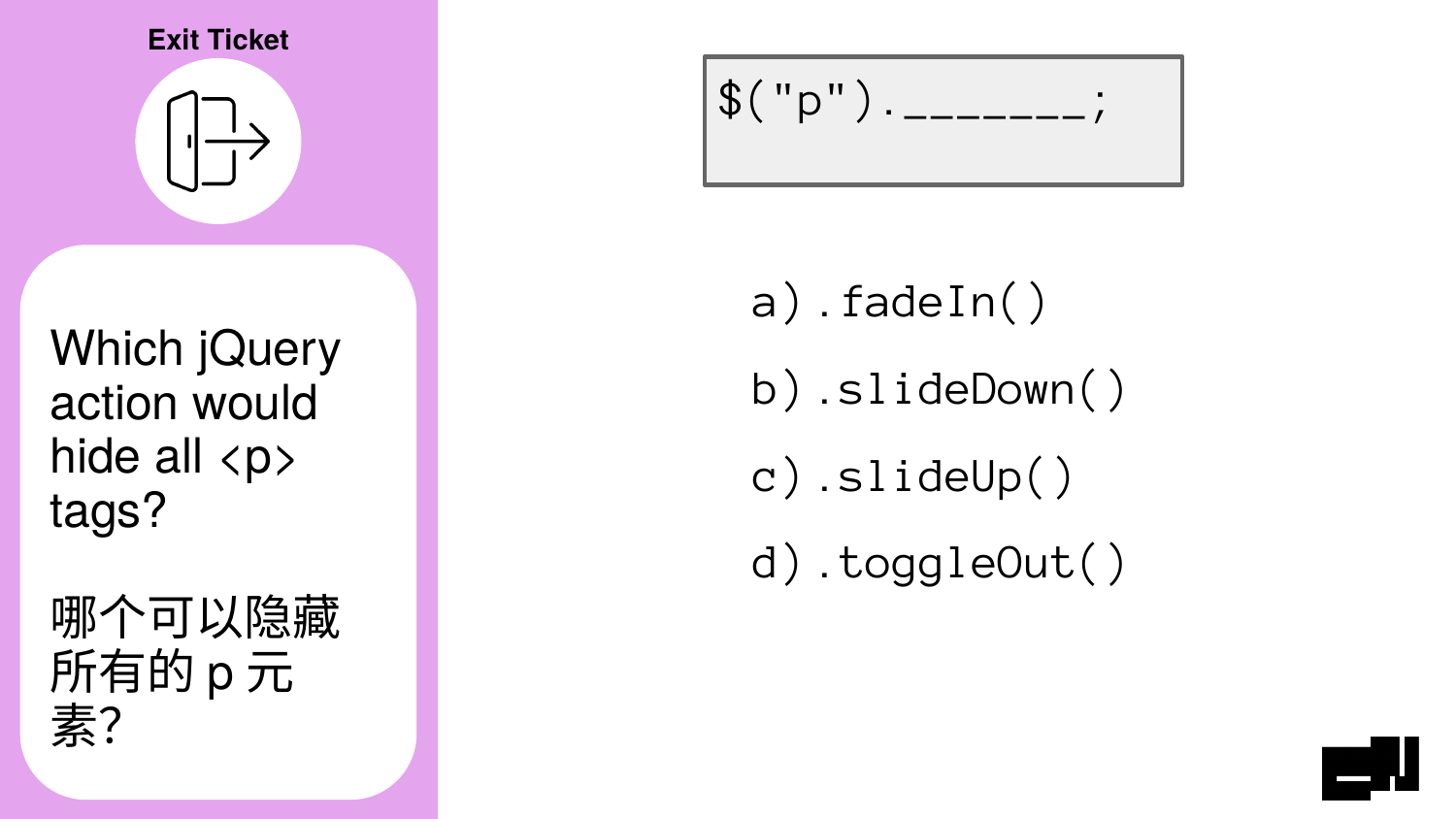

$("p")._______;
.fadeIn()
.slideDown()
.slideUp()
.toggleOut()
# Which jQuery action would hide all <p> tags? 哪个可以隐藏所有的p元素？